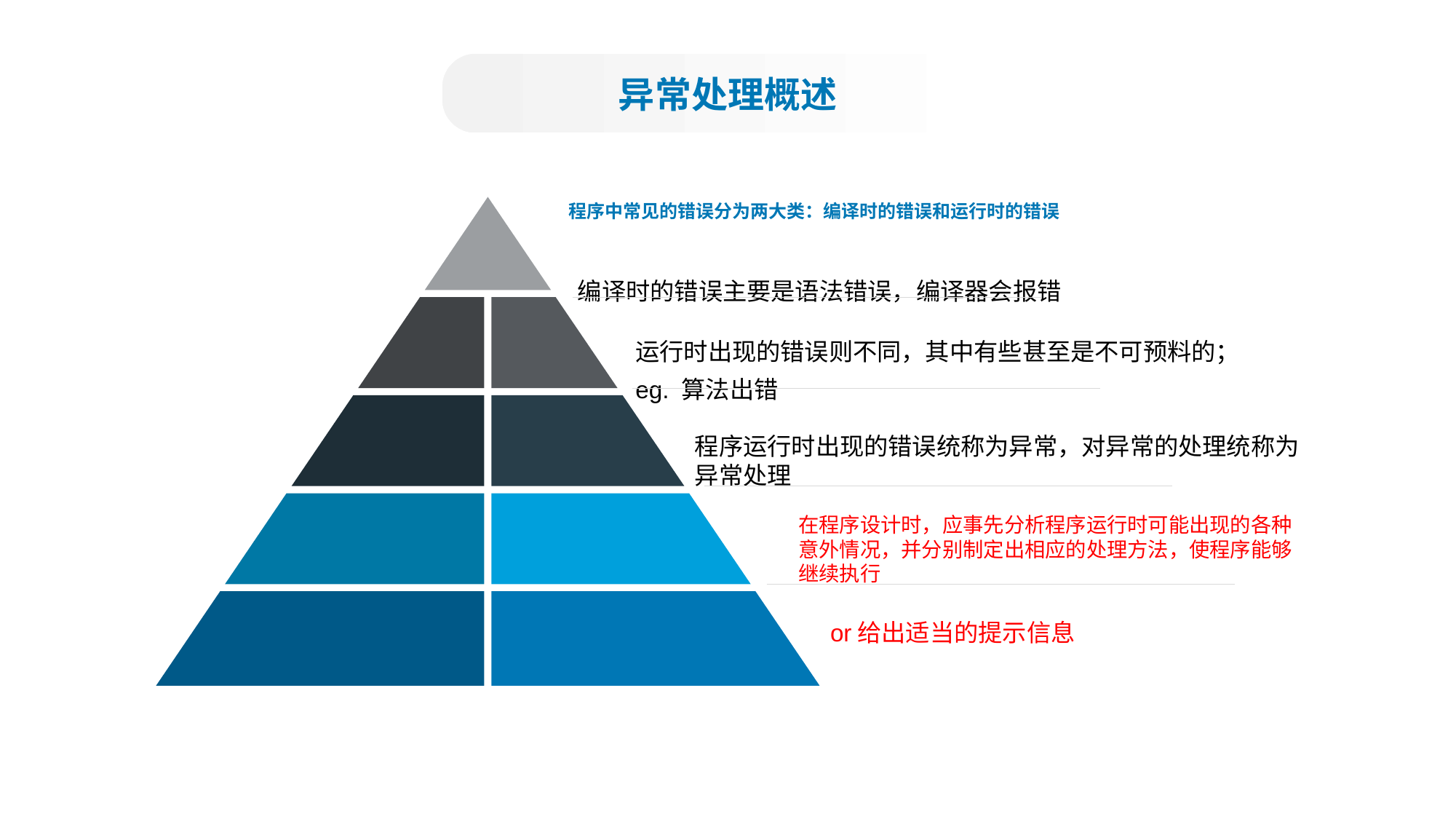

异常处理概述
程序中常见的错误分为两大类：编译时的错误和运行时的错误
编译时的错误主要是语法错误，编译器会报错

运行时出现的错误则不同，其中有些甚至是不可预料的；eg. 算法出错
程序运行时出现的错误统称为异常，对异常的处理统称为异常处理
在程序设计时，应事先分析程序运行时可能出现的各种意外情况，并分别制定出相应的处理方法，使程序能够继续执行
or给出适当的提示信息